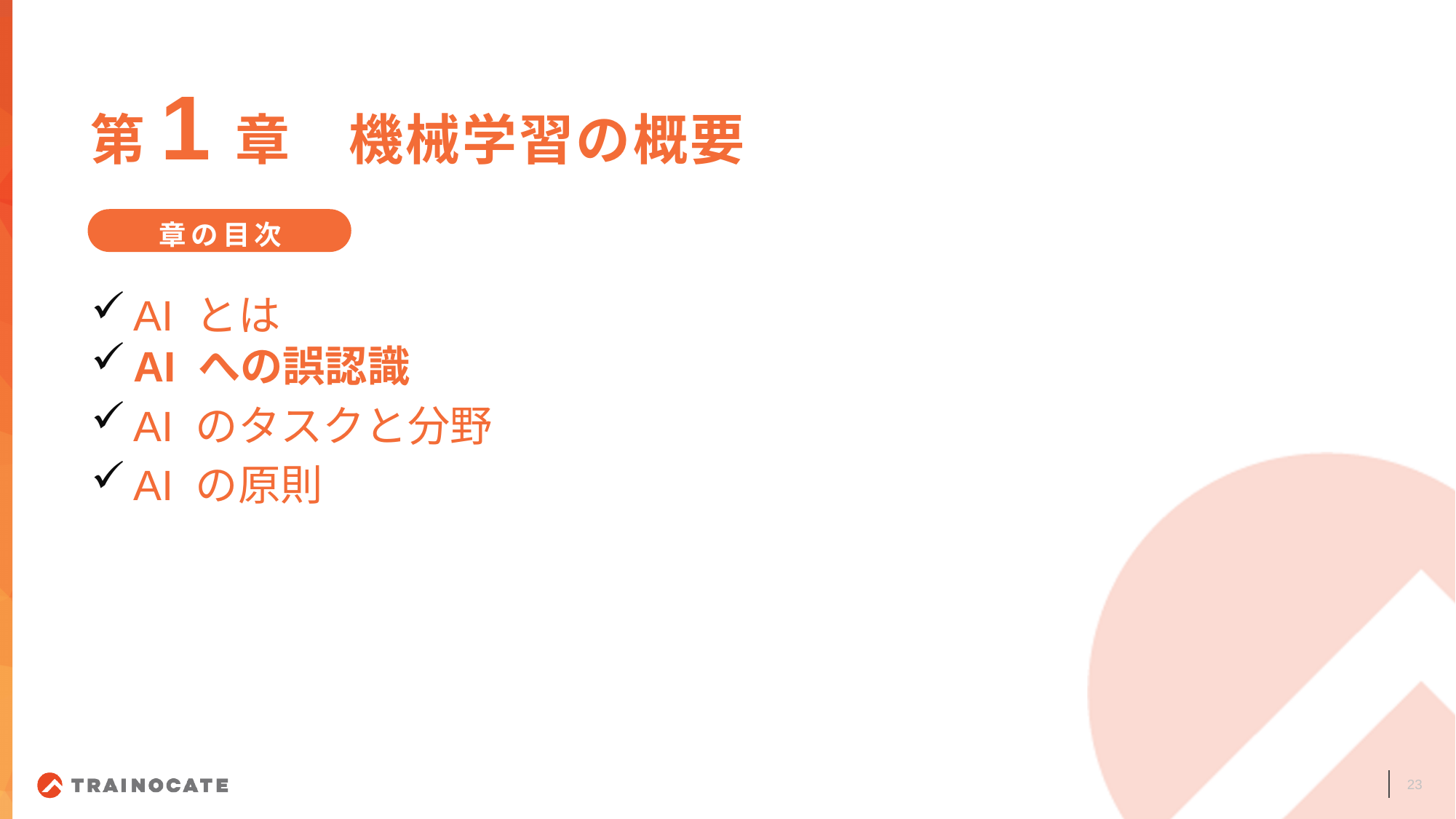

第1章　機械学習の概要
章の目次
AI とは
AI への誤認識
AI のタスクと分野
AI の原則

23